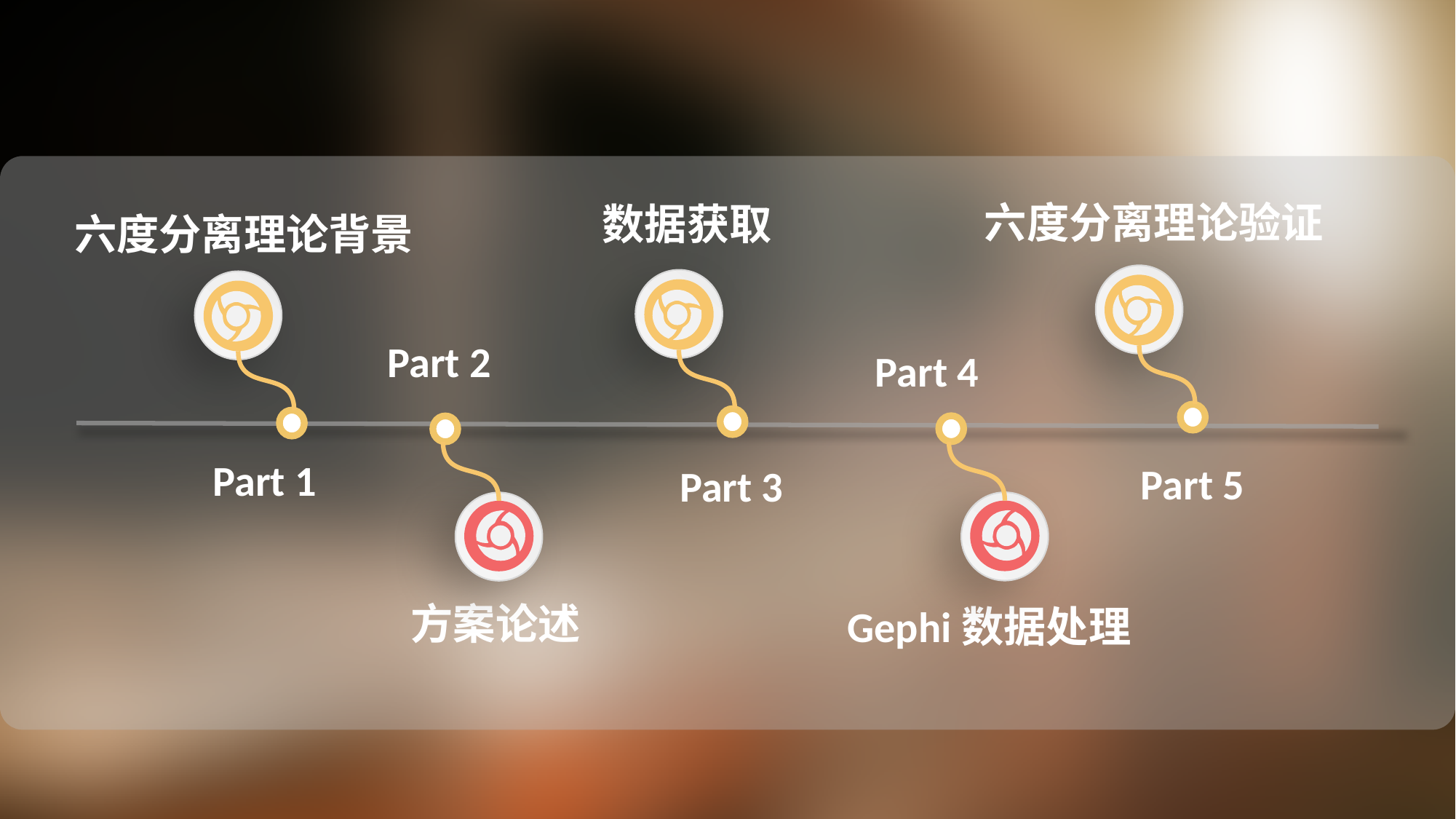

六度分离理论验证
数据获取
六度分离理论背景

Part 2
Part 4

Part 1
Part 5
Part 3

方案论述
Gephi数据处理